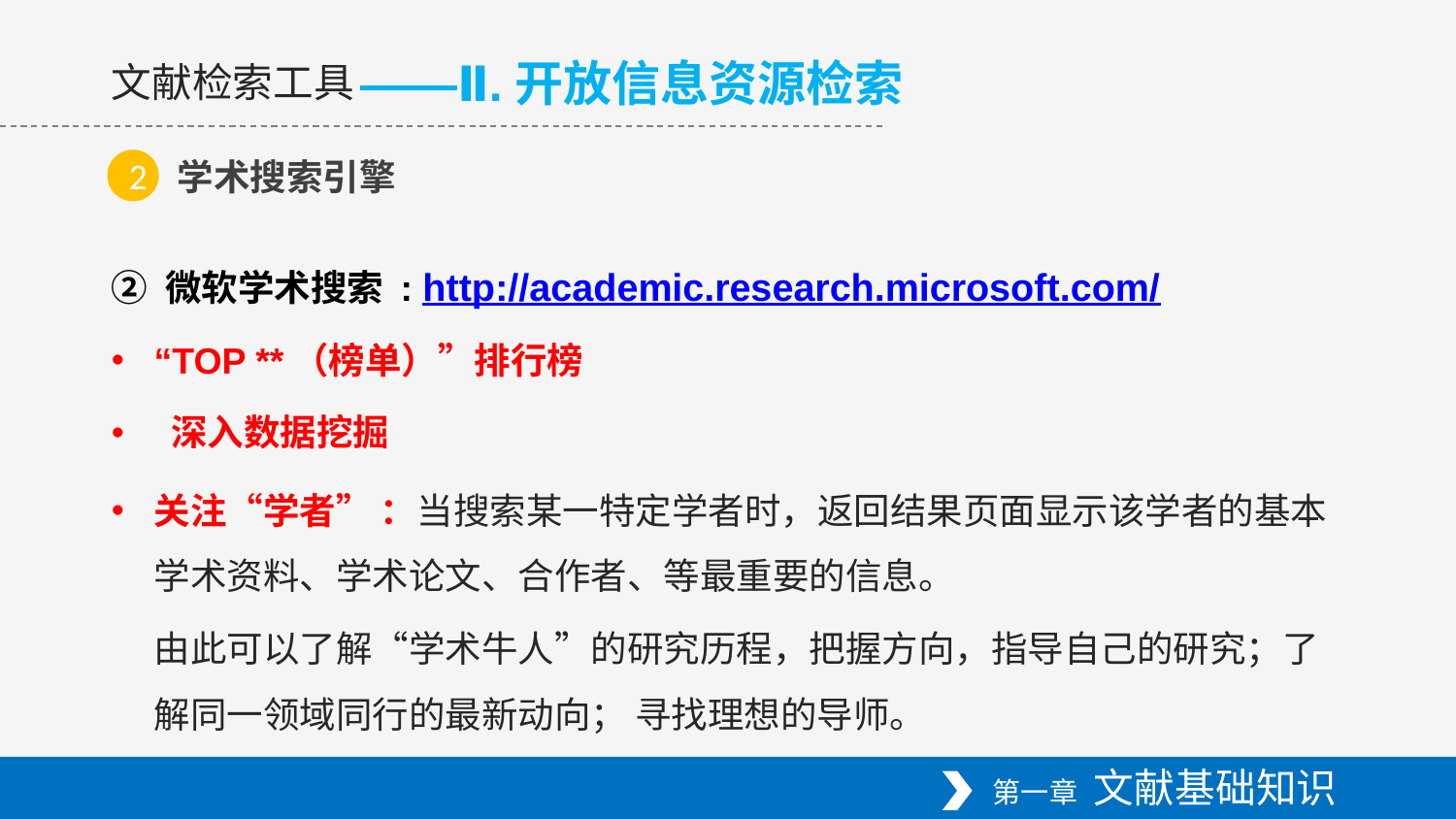

——Ⅱ.开放信息资源检索
文献检索工具
学术搜索引擎
2
② 微软学术搜索 : http://academic.research.microsoft.com/
“TOP **（榜单）”排行榜
 深入数据挖掘
关注“学者” ：当搜索某一特定学者时，返回结果页面显示该学者的基本学术资料、学术论文、合作者、等最重要的信息。
	由此可以了解“学术牛人”的研究历程，把握方向，指导自己的研究；了解同一领域同行的最新动向； 寻找理想的导师。